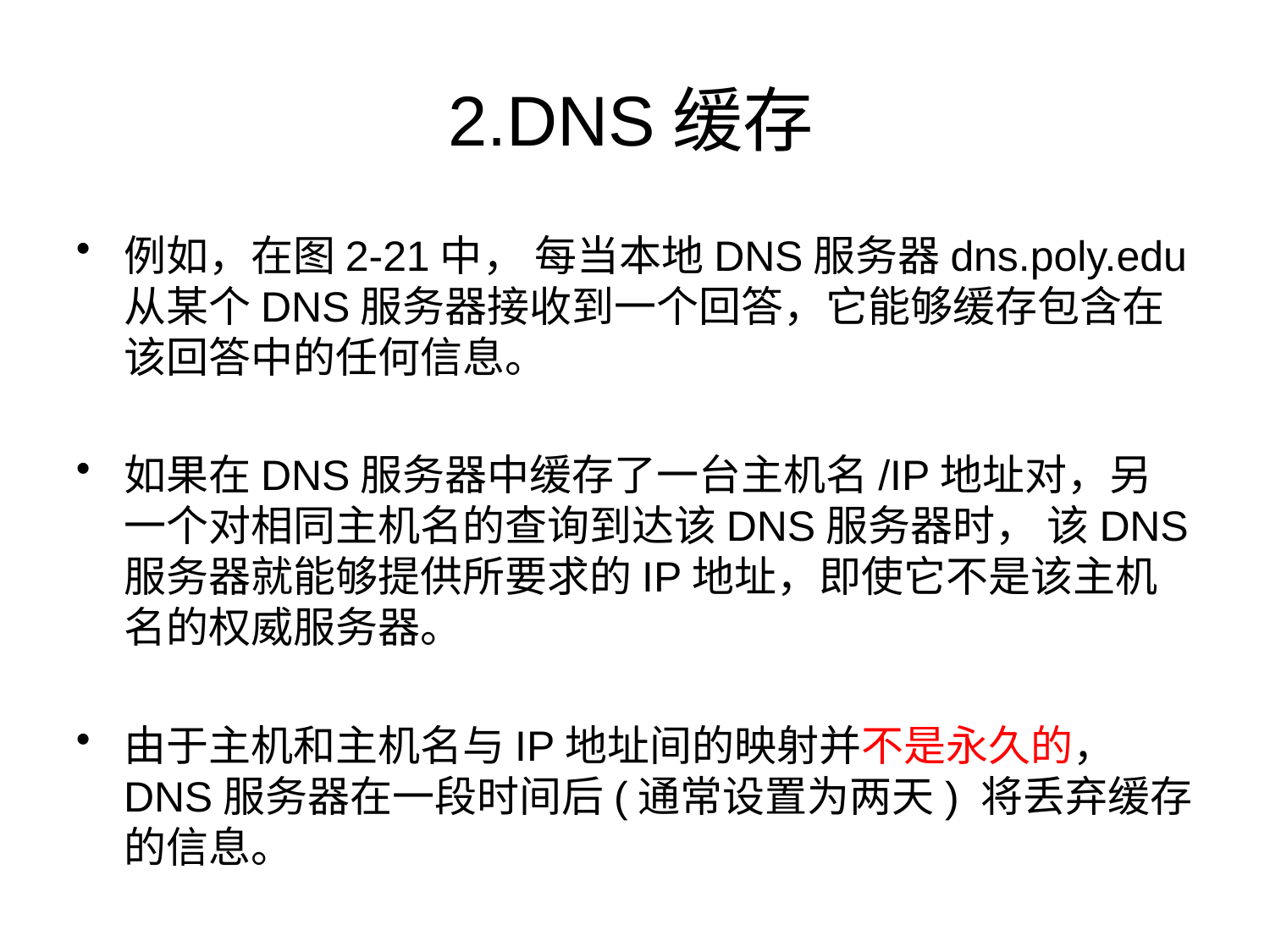

# 2.DNS缓存
例如，在图2-21中， 每当本地DNS服务器dns.poly.edu从某个DNS服务器接收到一个回答，它能够缓存包含在该回答中的任何信息。

如果在DNS服务器中缓存了一台主机名/IP地址对，另一个对相同主机名的查询到达该DNS服务器时， 该DNS服务器就能够提供所要求的IP地址，即使它不是该主机名的权威服务器。

由于主机和主机名与IP地址间的映射并不是永久的， DNS服务器在一段时间后(通常设置为两天) 将丢弃缓存的信息。